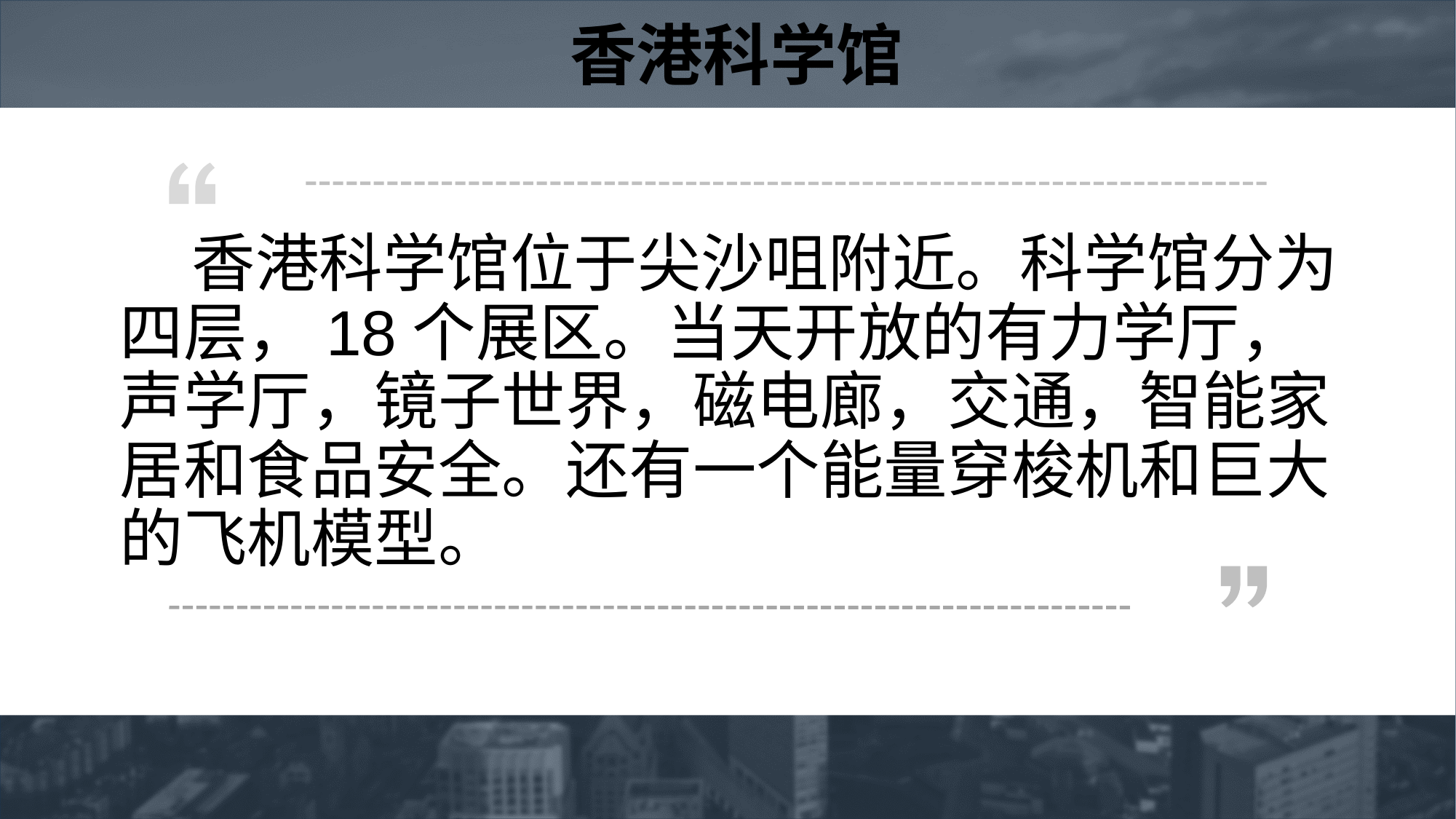

# 香港科学馆

    香港科学馆位于尖沙咀附近。科学馆分为四层，18个展区。当天开放的有力学厅，声学厅，镜子世界，磁电廊，交通，智能家居和食品安全。还有一个能量穿梭机和巨大的飞机模型。